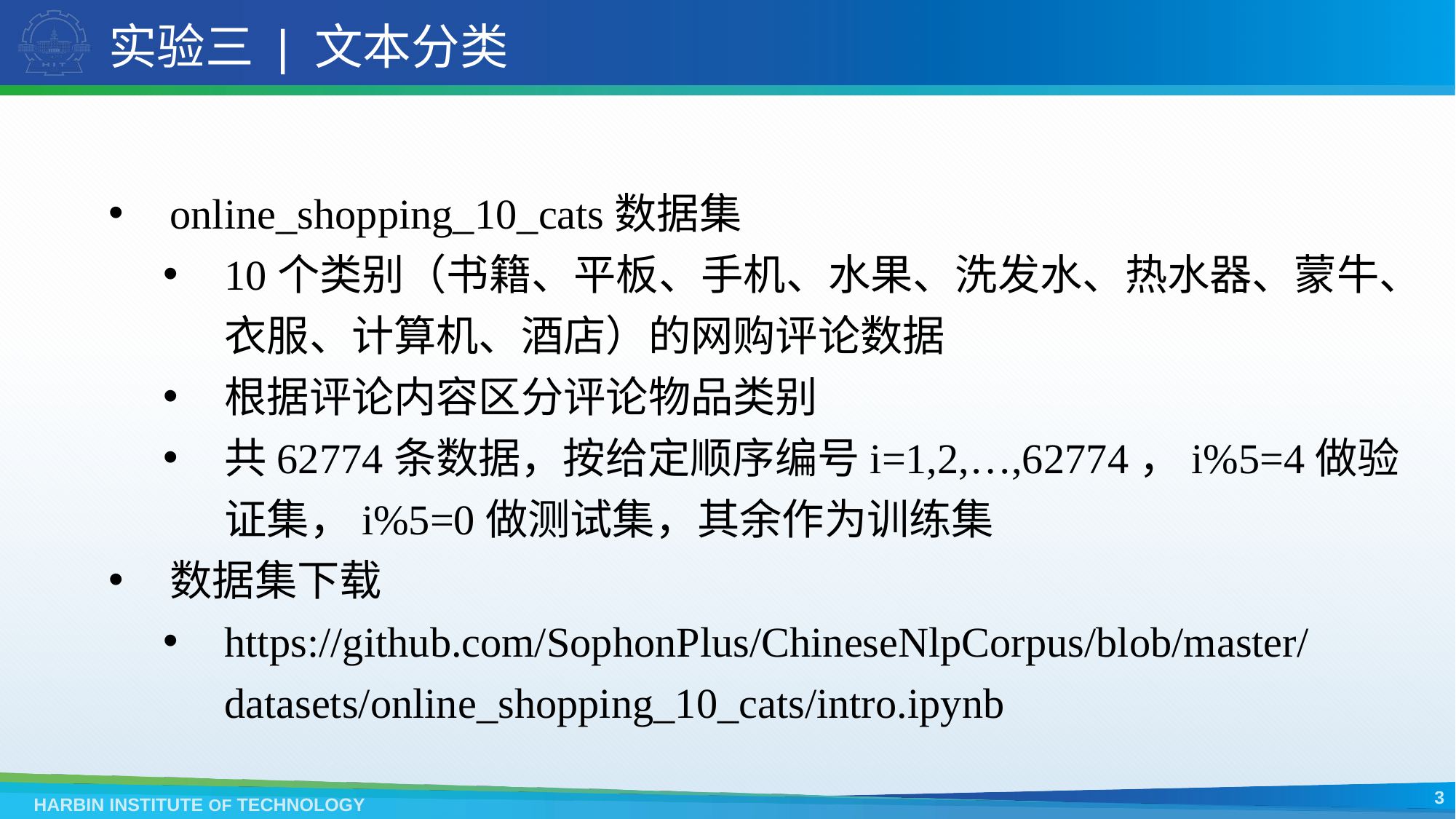

# 实验三 | 文本分类
online_shopping_10_cats数据集
10个类别（书籍、平板、手机、水果、洗发水、热水器、蒙牛、衣服、计算机、酒店）的网购评论数据
根据评论内容区分评论物品类别
共62774条数据，按给定顺序编号i=1,2,…,62774，i%5=4做验证集，i%5=0做测试集，其余作为训练集
数据集下载
https://github.com/SophonPlus/ChineseNlpCorpus/blob/master/datasets/online_shopping_10_cats/intro.ipynb
3
HARBIN INSTITUTE OF TECHNOLOGY